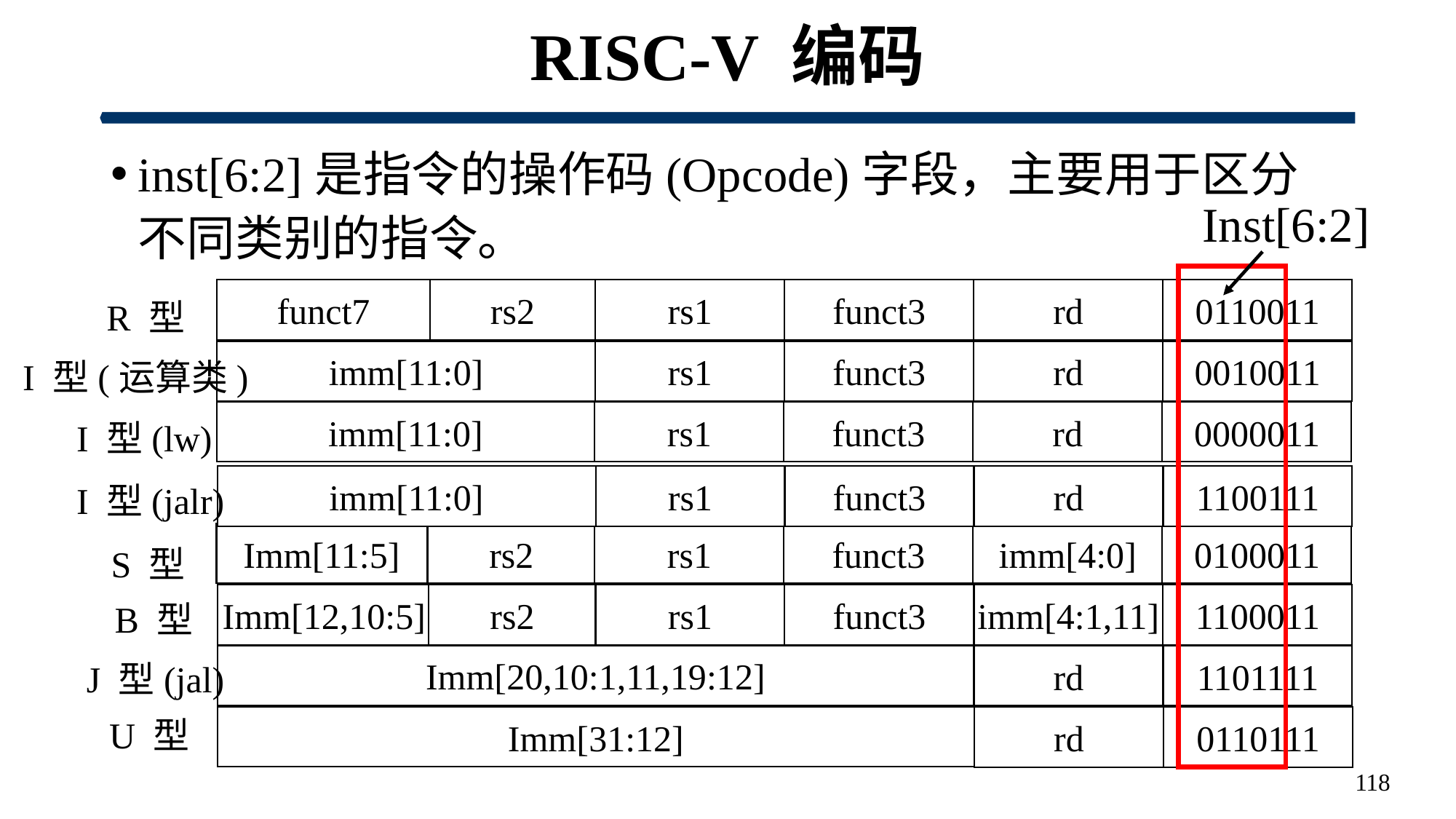

# RISC-V 编码
inst[6:2]是指令的操作码(Opcode)字段，主要用于区分不同类别的指令。
Inst[6:2]

funct7
rs2
rs1
funct3
rd
0110011
R 型
imm[11:0]
rs1
funct3
rd
0010011
I 型(运算类)
imm[11:0]
rs1
funct3
rd
0000011
I 型(lw)
imm[11:0]
rs1
funct3
rd
1100111
I 型(jalr)
Imm[11:5]
rs2
rs1
funct3
imm[4:0]
0100011
S 型
Imm[12,10:5]
rs2
rs1
funct3
imm[4:1,11]
1100011
B 型
Imm[20,10:1,11,19:12]
rd
1101111
J 型(jal)
Imm[31:12]
U 型
rd
0110111
118